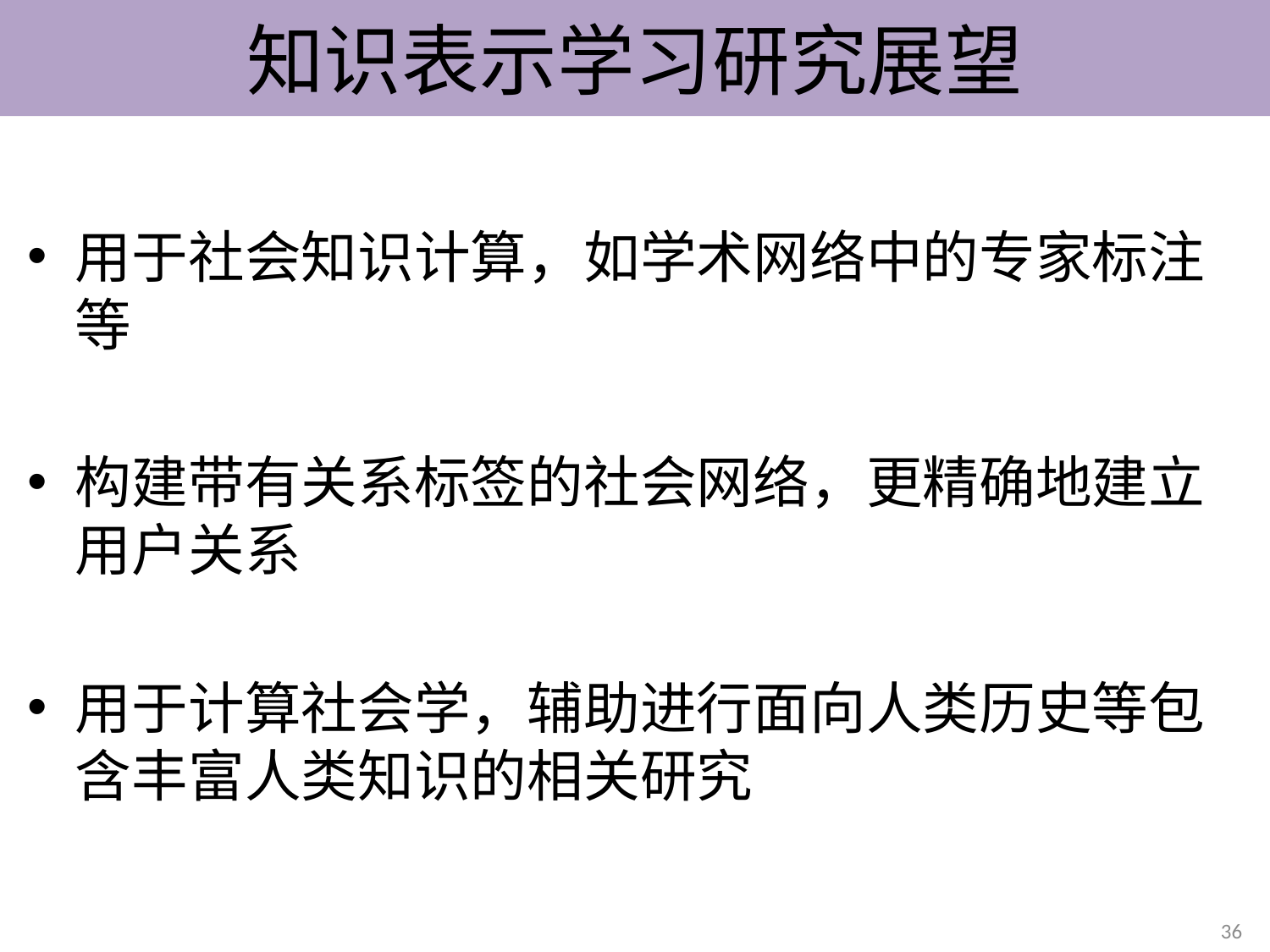

# 知识表示学习研究展望

用于社会知识计算，如学术网络中的专家标注等

构建带有关系标签的社会网络，更精确地建立用户关系

用于计算社会学，辅助进行面向人类历史等包含丰富人类知识的相关研究
36